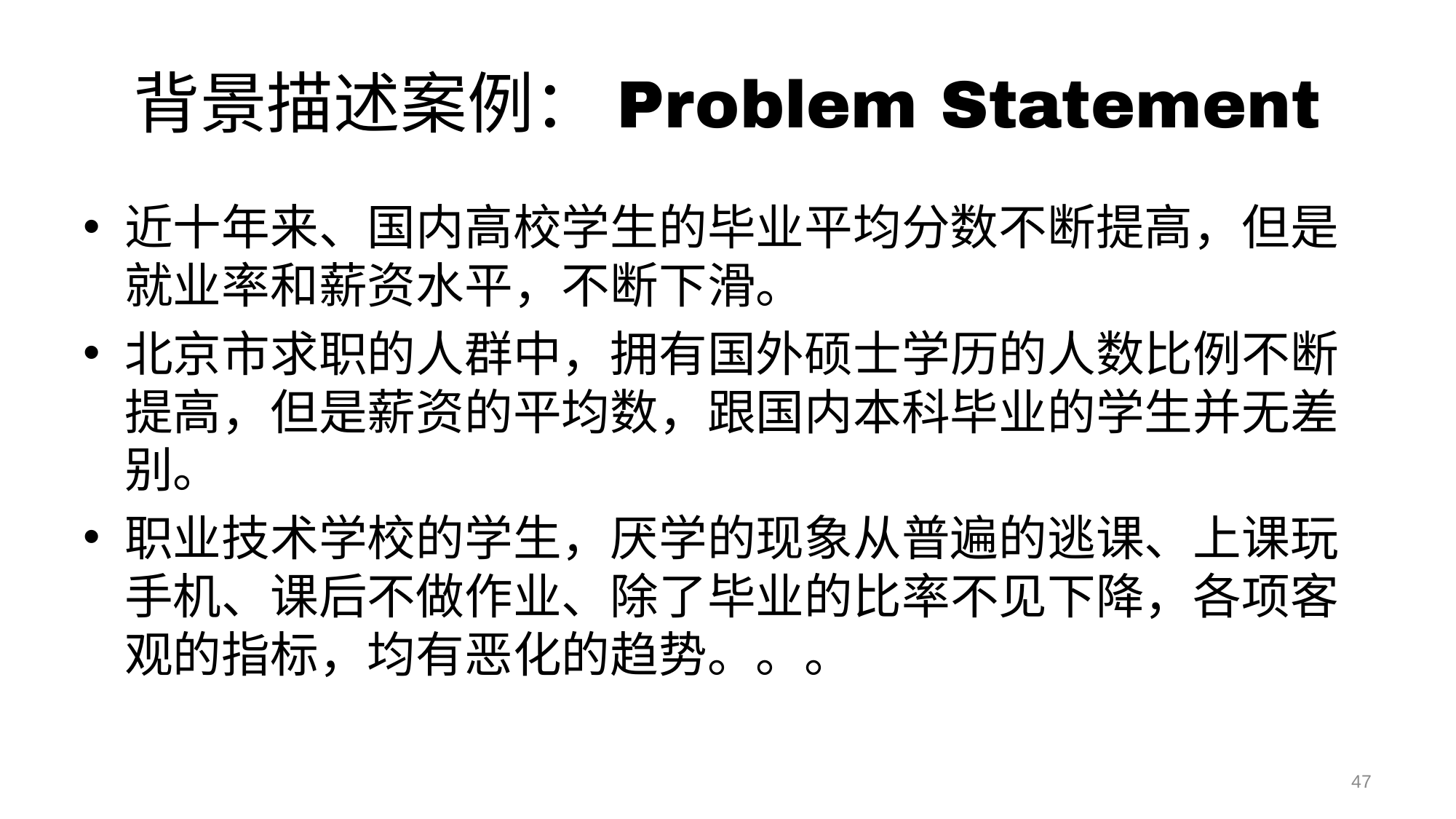

# 背景描述案例：Problem Statement
近十年来、国内高校学生的毕业平均分数不断提高，但是就业率和薪资水平，不断下滑。
北京市求职的人群中，拥有国外硕士学历的人数比例不断提高，但是薪资的平均数，跟国内本科毕业的学生并无差别。
职业技术学校的学生，厌学的现象从普遍的逃课、上课玩手机、课后不做作业、除了毕业的比率不见下降，各项客观的指标，均有恶化的趋势。。。
47